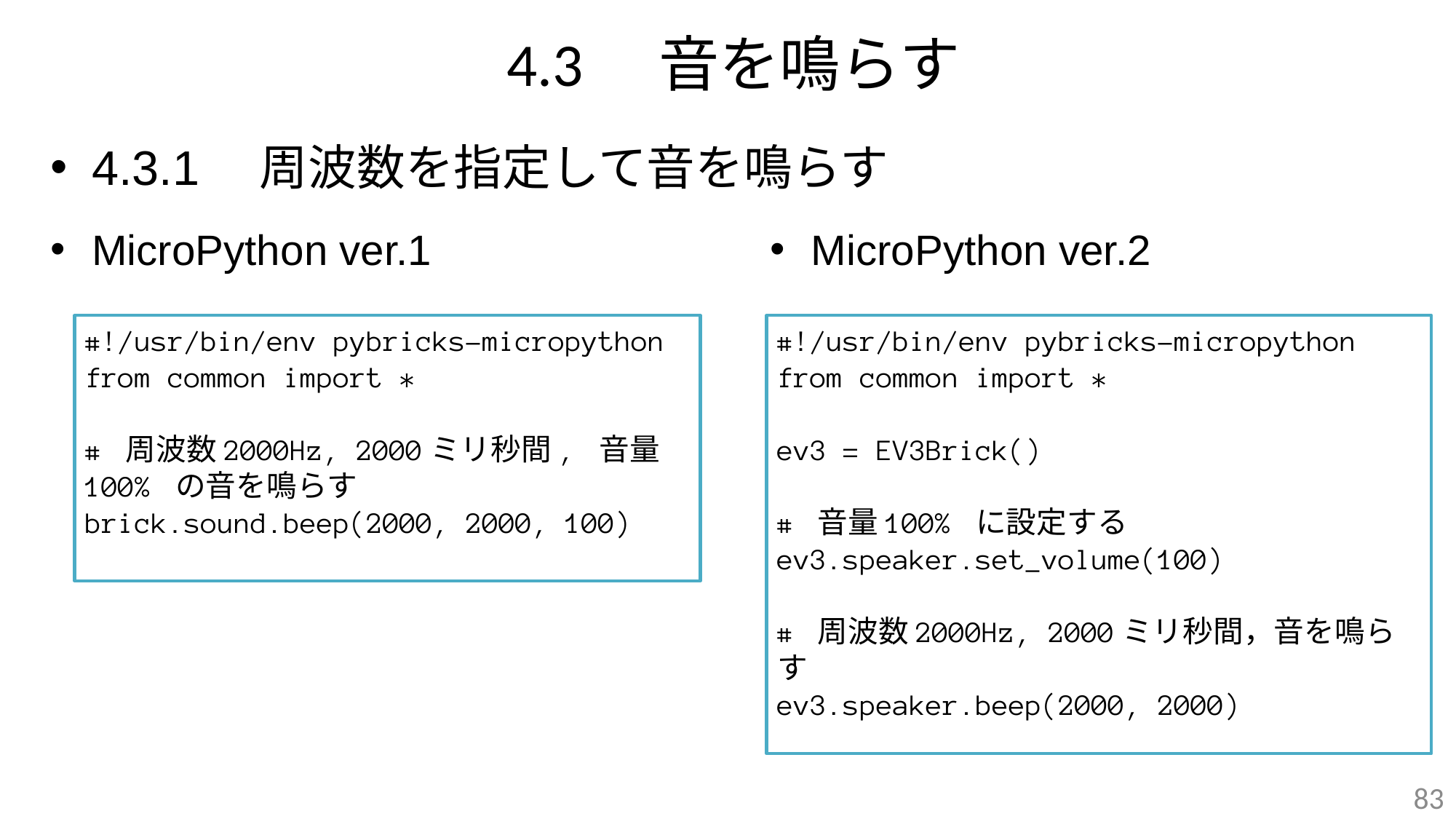

# 4.3　音を鳴らす
4.3.1　周波数を指定して音を鳴らす
MicroPython ver.1
MicroPython ver.2
#!/usr/bin/env pybricks-micropython
from common import *

ev3 = EV3Brick()

# 音量100% に設定する
ev3.speaker.set_volume(100)

# 周波数2000Hz, 2000ミリ秒間，音を鳴らす
ev3.speaker.beep(2000, 2000)
#!/usr/bin/env pybricks-micropython
from common import *

# 周波数2000Hz, 2000ミリ秒間, 音量100% の音を鳴らす
brick.sound.beep(2000, 2000, 100)
83